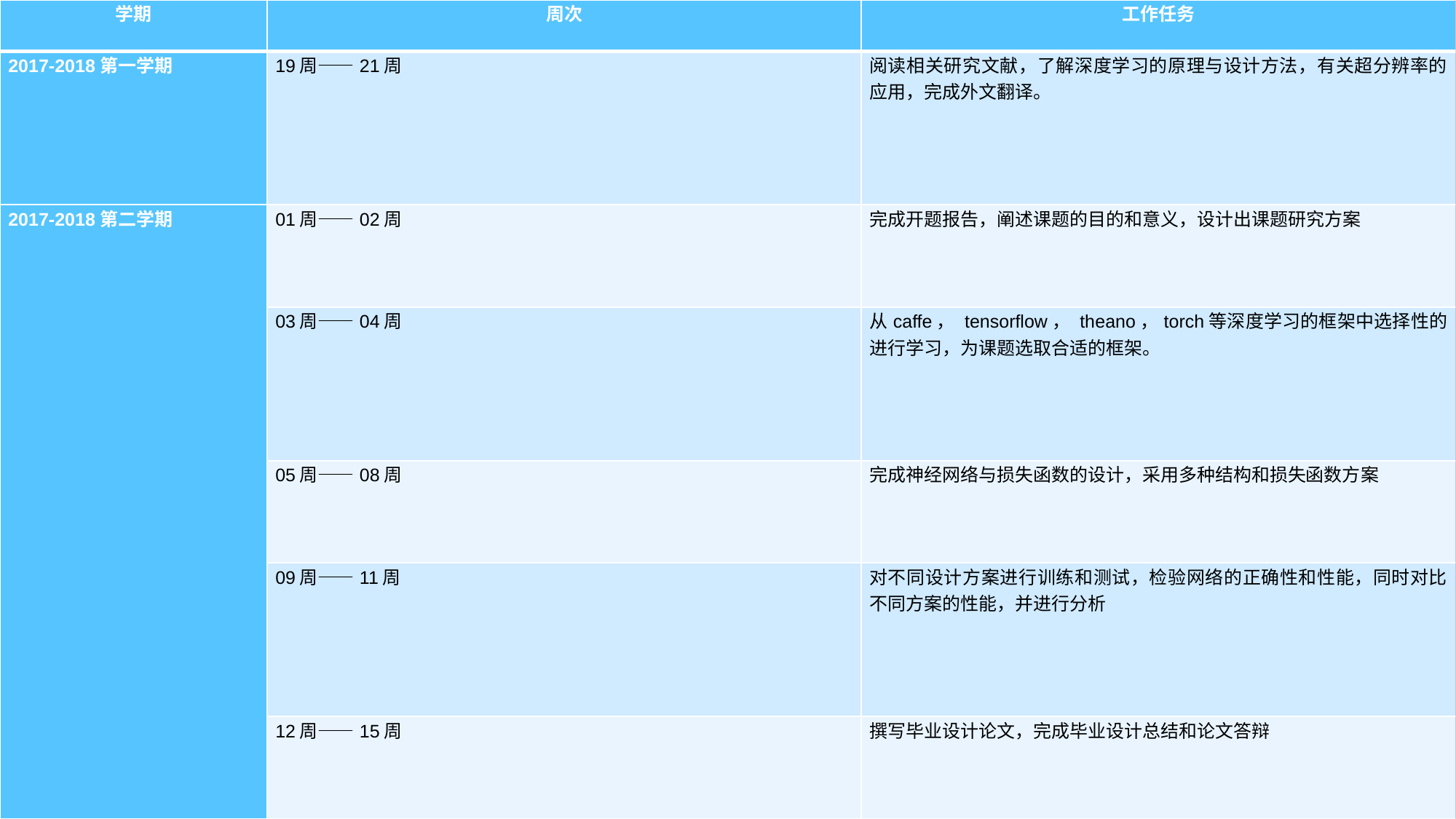

| 学期 | 周次 | 工作任务 |
| --- | --- | --- |
| 2017-2018第一学期 | 19周——21周 | 阅读相关研究文献，了解深度学习的原理与设计方法，有关超分辨率的应用，完成外文翻译。 |
| 2017-2018第二学期 | 01周——02周 | 完成开题报告，阐述课题的目的和意义，设计出课题研究方案 |
|  | 03周——04周 | 从caffe， tensorflow， theano，torch等深度学习的框架中选择性的进行学习，为课题选取合适的框架。 |
|  | 05周——08周 | 完成神经网络与损失函数的设计，采用多种结构和损失函数方案 |
|  | 09周——11周 | 对不同设计方案进行训练和测试，检验网络的正确性和性能，同时对比不同方案的性能，并进行分析 |
|  | 12周——15周 | 撰写毕业设计论文，完成毕业设计总结和论文答辩 |
#